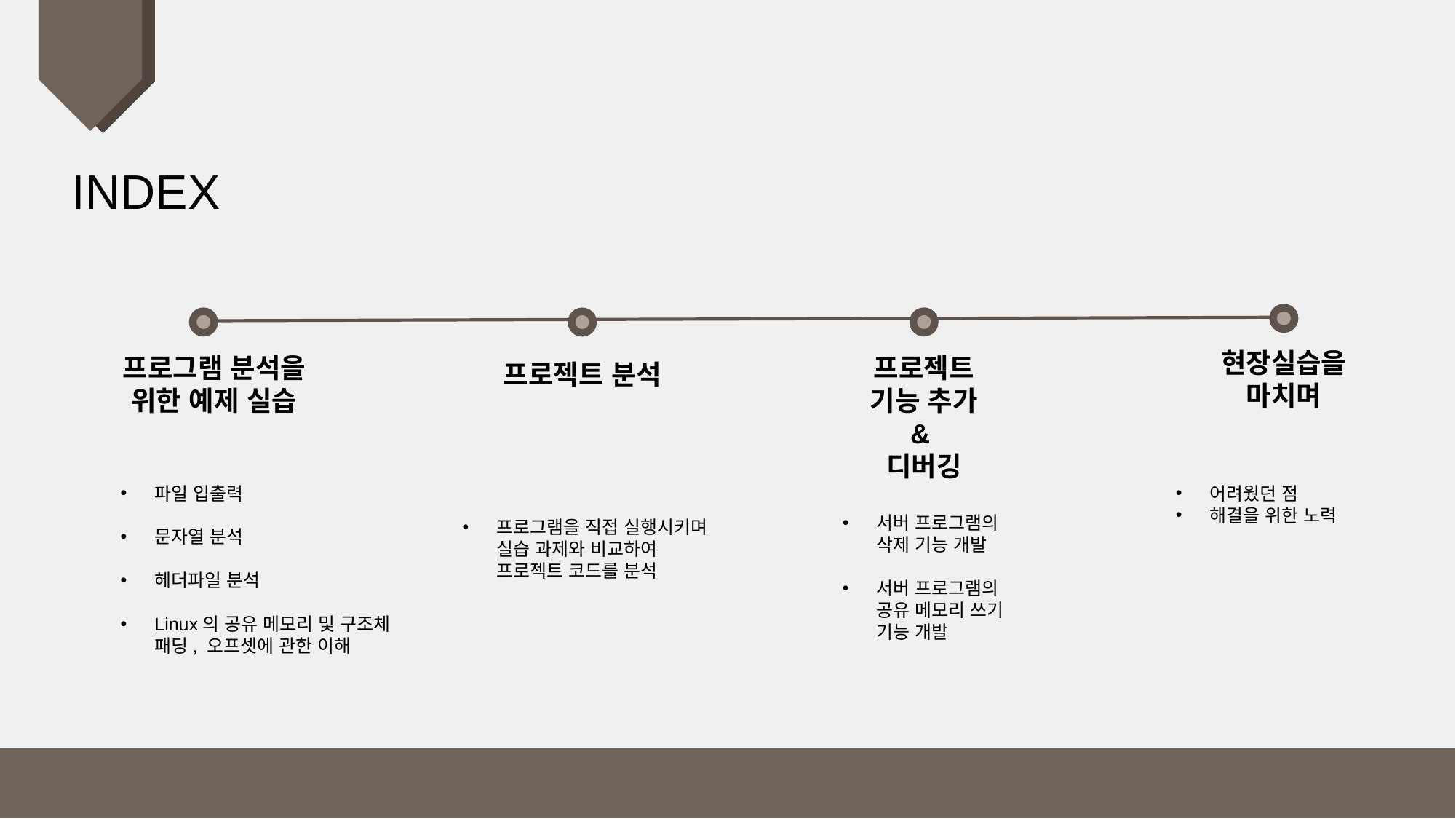

INDEX

현장실습을 마치며
프로젝트 기능 추가 &
디버깅
프로그램 분석을 위한 예제 실습
프로젝트 분석
파일 입출력

문자열 분석

헤더파일 분석

Linux의 공유 메모리 및 구조체 패딩, 오프셋에 관한 이해

어려웠던 점
해결을 위한 노력
서버 프로그램의 삭제 기능 개발

서버 프로그램의 공유 메모리 쓰기 기능 개발

프로그램을 직접 실행시키며 실습 과제와 비교하여 프로젝트 코드를 분석